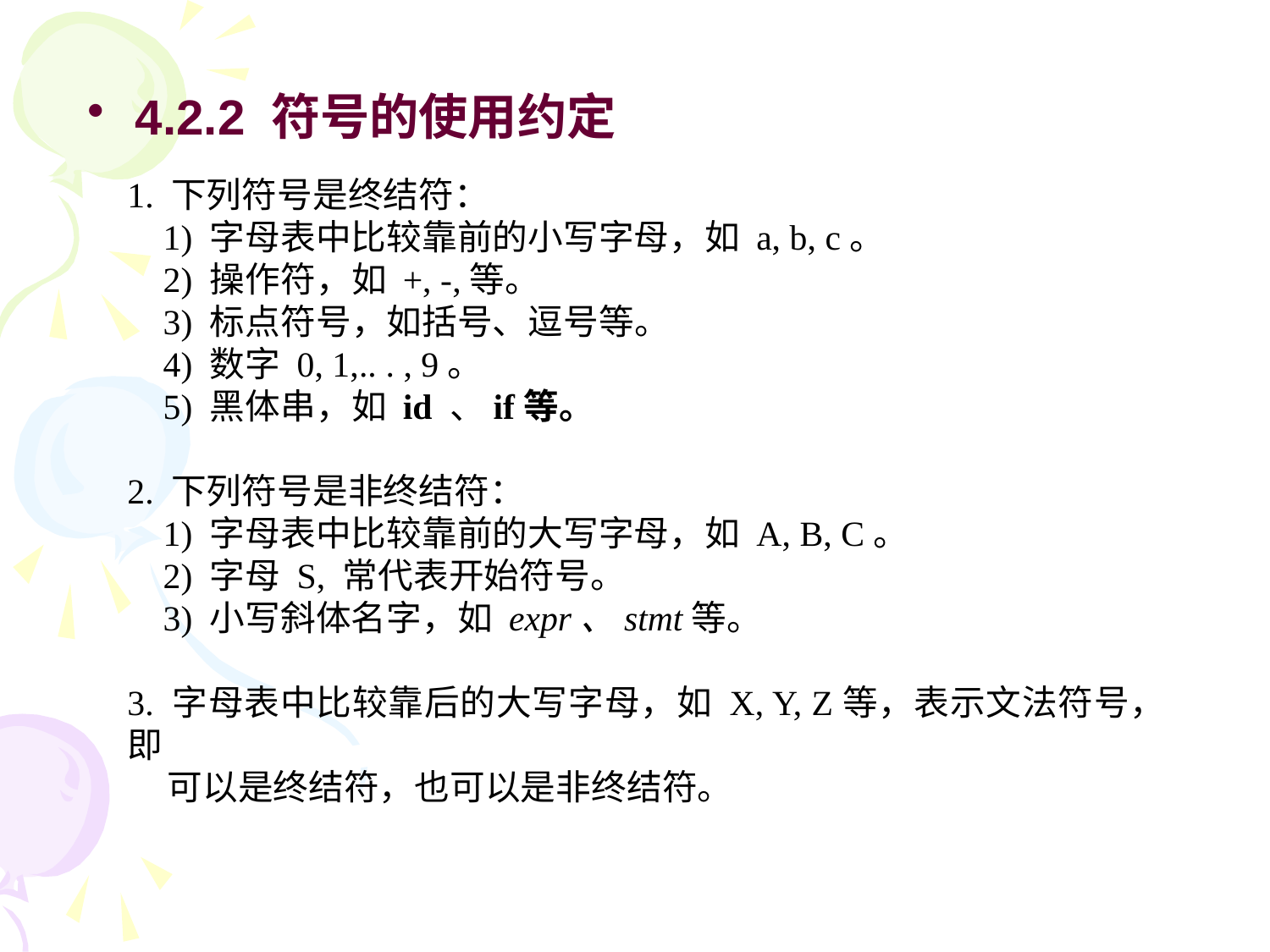

4.2.2 符号的使用约定
1. 下列符号是终结符：
    1) 字母表中比较靠前的小写字母，如 a, b, c。
    2) 操作符，如 +, -,等。
    3) 标点符号，如括号、逗号等。
    4) 数字 0, 1,.. . , 9。
    5) 黑体串，如 id 、if等。

2. 下列符号是非终结符：
    1) 字母表中比较靠前的大写字母，如 A, B, C。
    2) 字母 S, 常代表开始符号。
    3) 小写斜体名字，如 expr、stmt等。

3. 字母表中比较靠后的大写字母，如 X, Y, Z等，表示文法符号，即
    可以是终结符，也可以是非终结符。

13